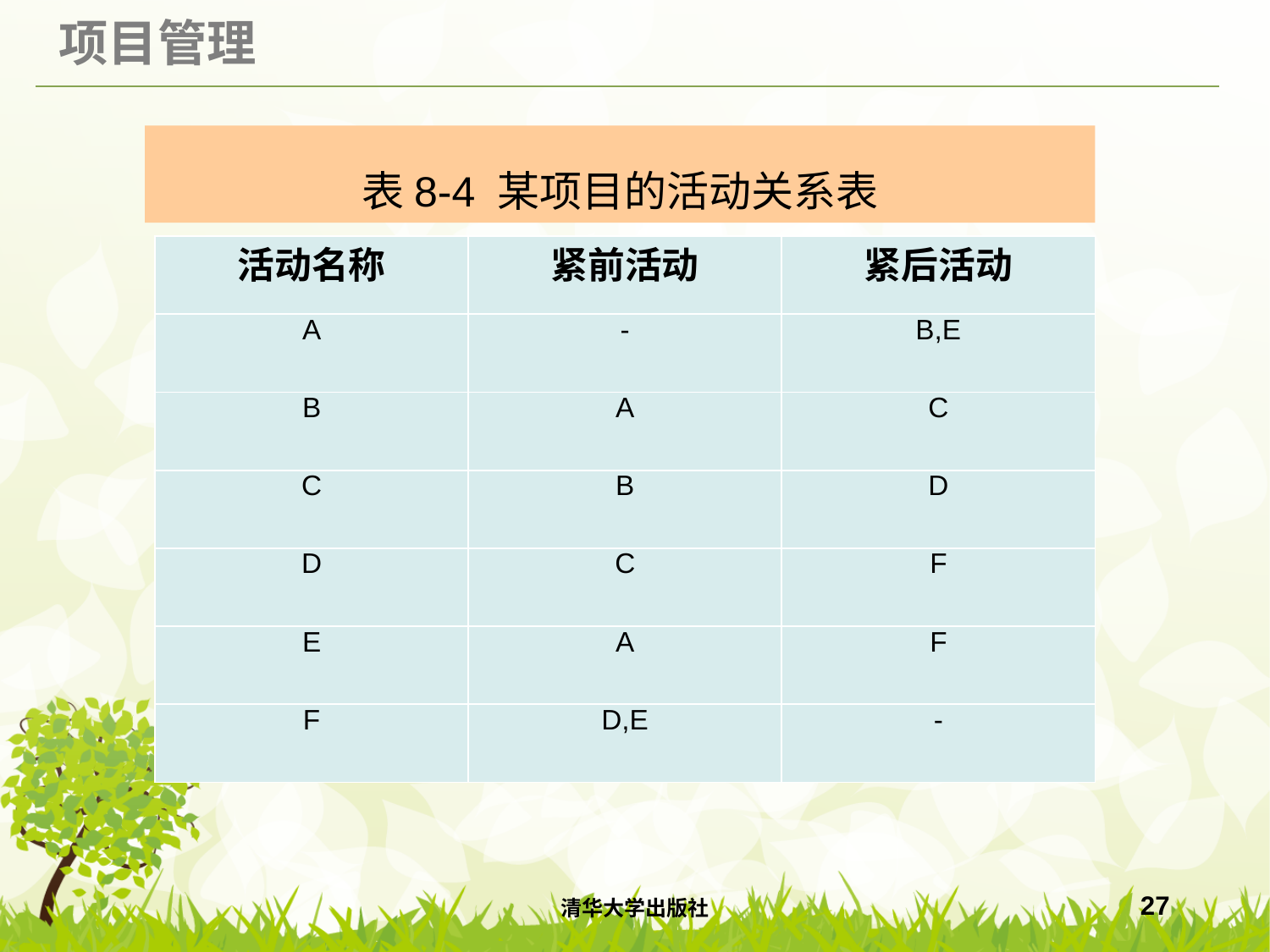

# 表8-4 某项目的活动关系表
| 活动名称 | 紧前活动 | 紧后活动 |
| --- | --- | --- |
| A | - | B,E |
| B | A | C |
| C | B | D |
| D | C | F |
| E | A | F |
| F | D,E | - |
清华大学出版社
27